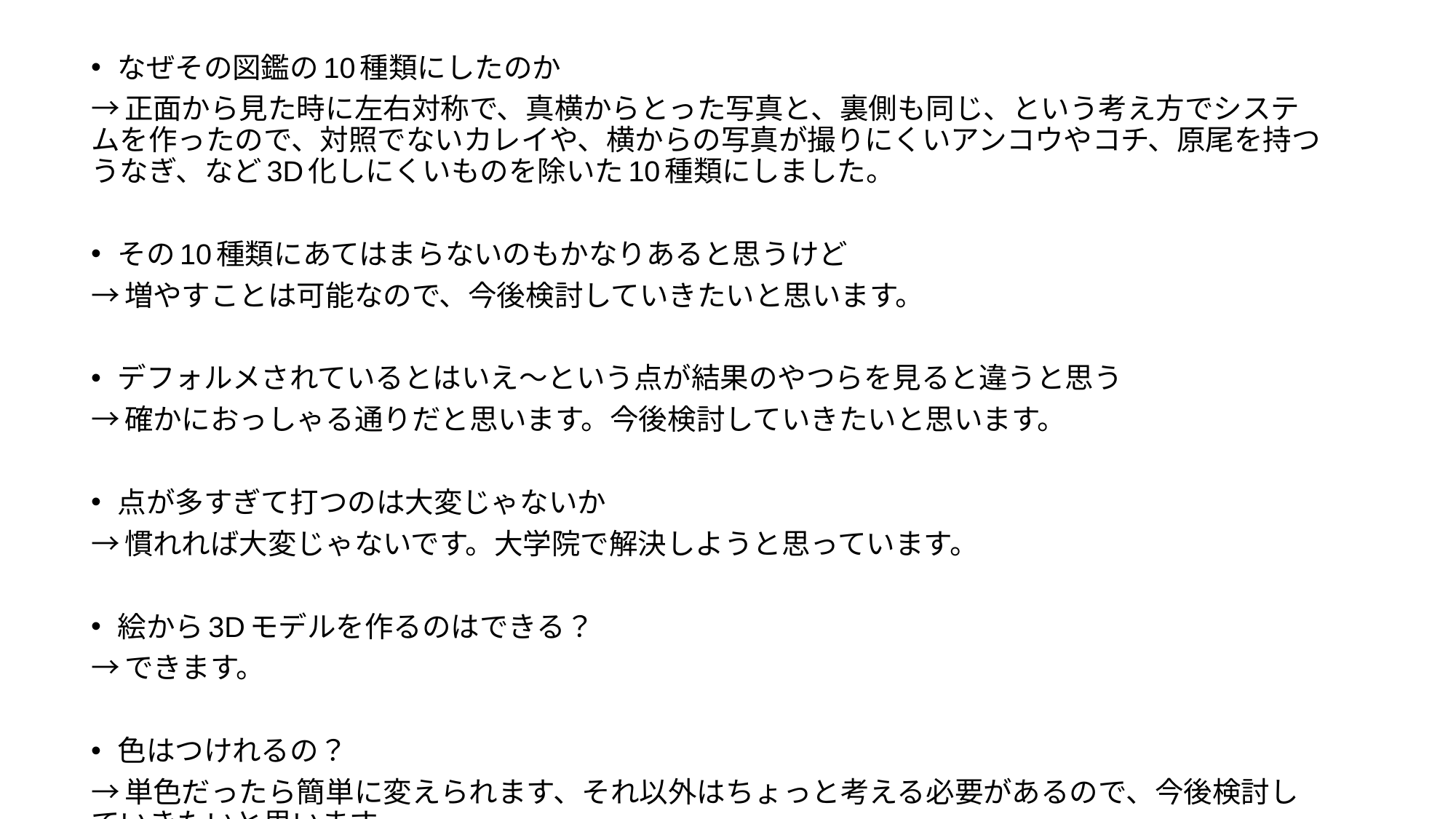

なぜその図鑑の10種類にしたのか
→正面から見た時に左右対称で、真横からとった写真と、裏側も同じ、という考え方でシステムを作ったので、対照でないカレイや、横からの写真が撮りにくいアンコウやコチ、原尾を持つうなぎ、など3D化しにくいものを除いた10種類にしました。

その10種類にあてはまらないのもかなりあると思うけど
→増やすことは可能なので、今後検討していきたいと思います。

デフォルメされているとはいえ〜という点が結果のやつらを見ると違うと思う
→確かにおっしゃる通りだと思います。今後検討していきたいと思います。

点が多すぎて打つのは大変じゃないか
→慣れれば大変じゃないです。大学院で解決しようと思っています。

絵から3Dモデルを作るのはできる？
→できます。

色はつけれるの？
→単色だったら簡単に変えられます、それ以外はちょっと考える必要があるので、今後検討していきたいと思います。